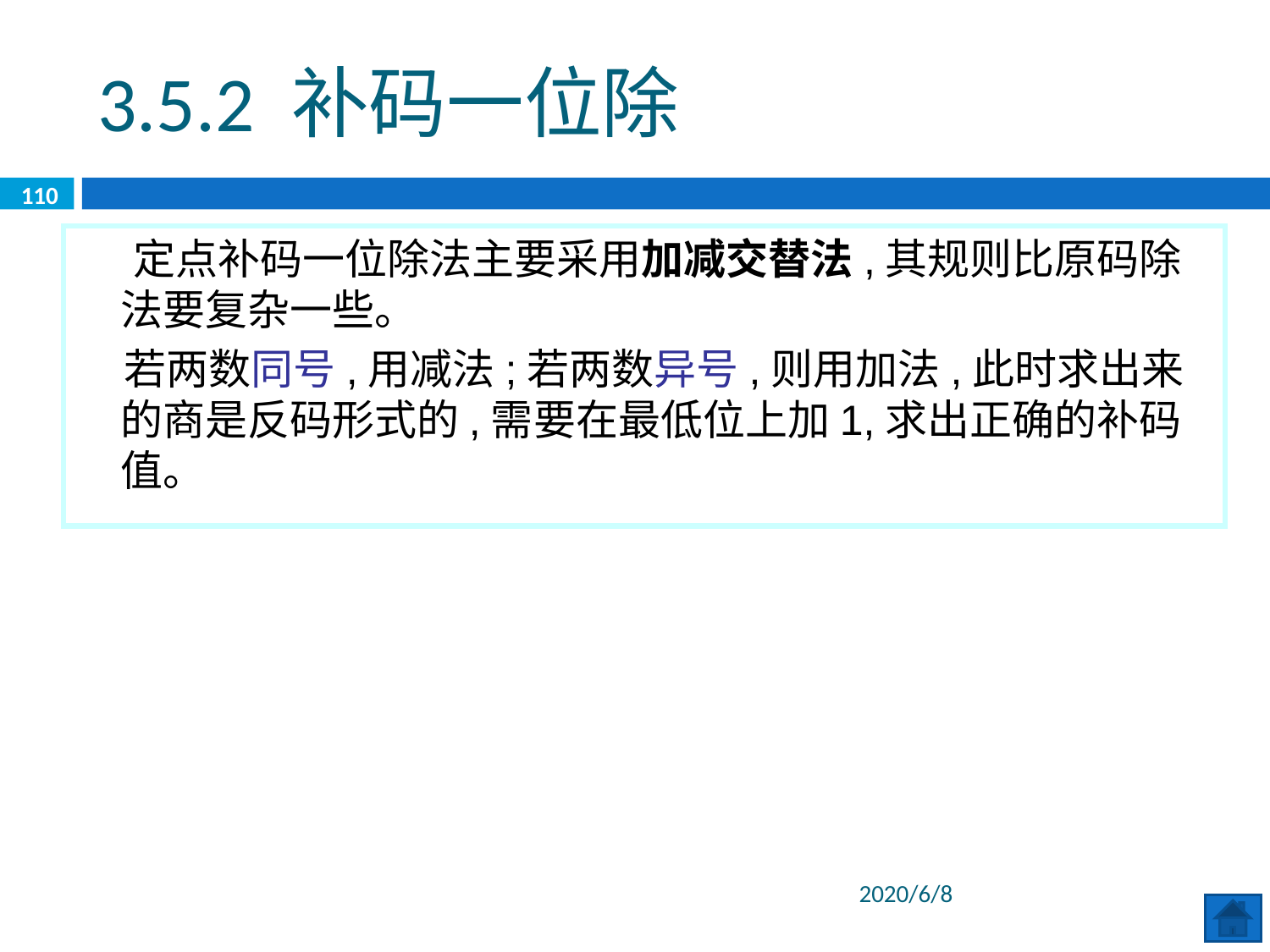

3.5.2 补码一位除
110
     定点补码一位除法主要采用加减交替法,其规则比原码除法要复杂一些。
    若两数同号,用减法;若两数异号,则用加法,此时求出来的商是反码形式的,需要在最低位上加1,求出正确的补码值。

2020/6/8